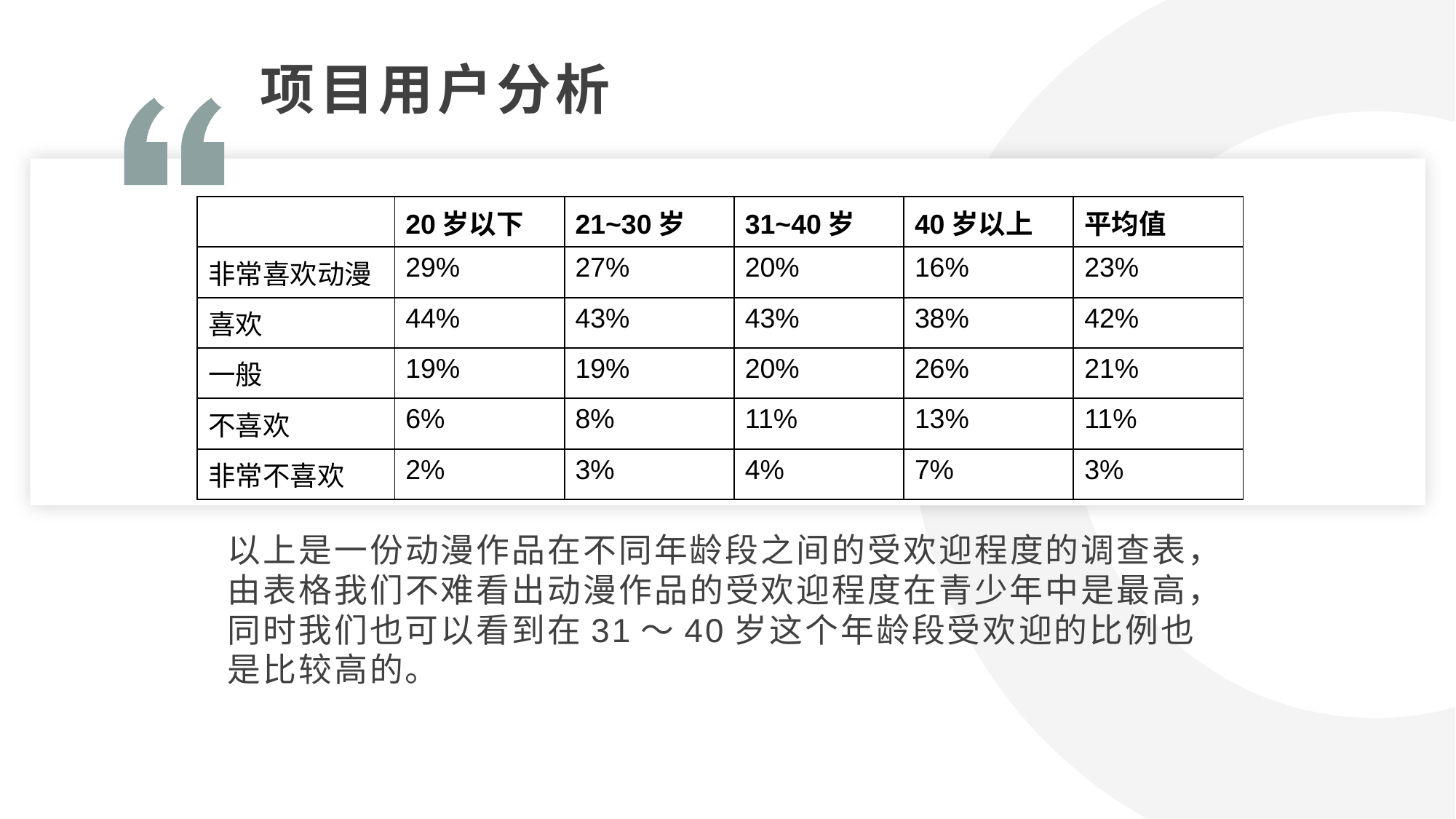

项目用户分析

|  | 20岁以下 | 21~30岁 | 31~40岁 | 40岁以上 | 平均值 |
| --- | --- | --- | --- | --- | --- |
| 非常喜欢动漫 | 29% | 27% | 20% | 16% | 23% |
| 喜欢 | 44% | 43% | 43% | 38% | 42% |
| 一般 | 19% | 19% | 20% | 26% | 21% |
| 不喜欢 | 6% | 8% | 11% | 13% | 11% |
| 非常不喜欢 | 2% | 3% | 4% | 7% | 3% |
以上是一份动漫作品在不同年龄段之间的受欢迎程度的调查表，由表格我们不难看出动漫作品的受欢迎程度在青少年中是最高，同时我们也可以看到在31～40岁这个年龄段受欢迎的比例也是比较高的。